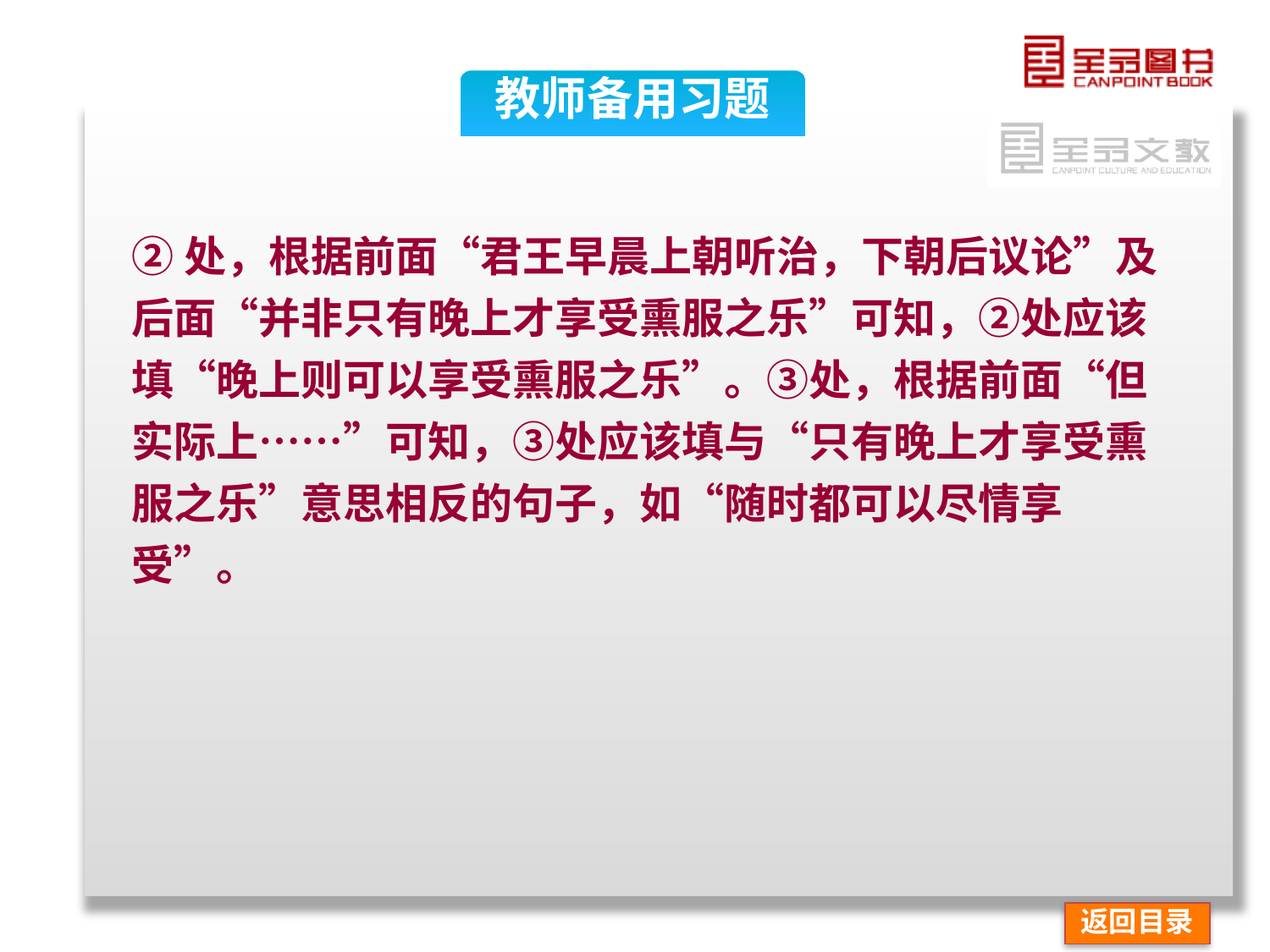

教师备用习题
②处，根据前面“君王早晨上朝听治，下朝后议论”及后面“并非只有晚上才享受熏服之乐”可知，②处应该填“晚上则可以享受熏服之乐”。③处，根据前面“但实际上……”可知，③处应该填与“只有晚上才享受熏服之乐”意思相反的句子，如“随时都可以尽情享受”。
返回目录